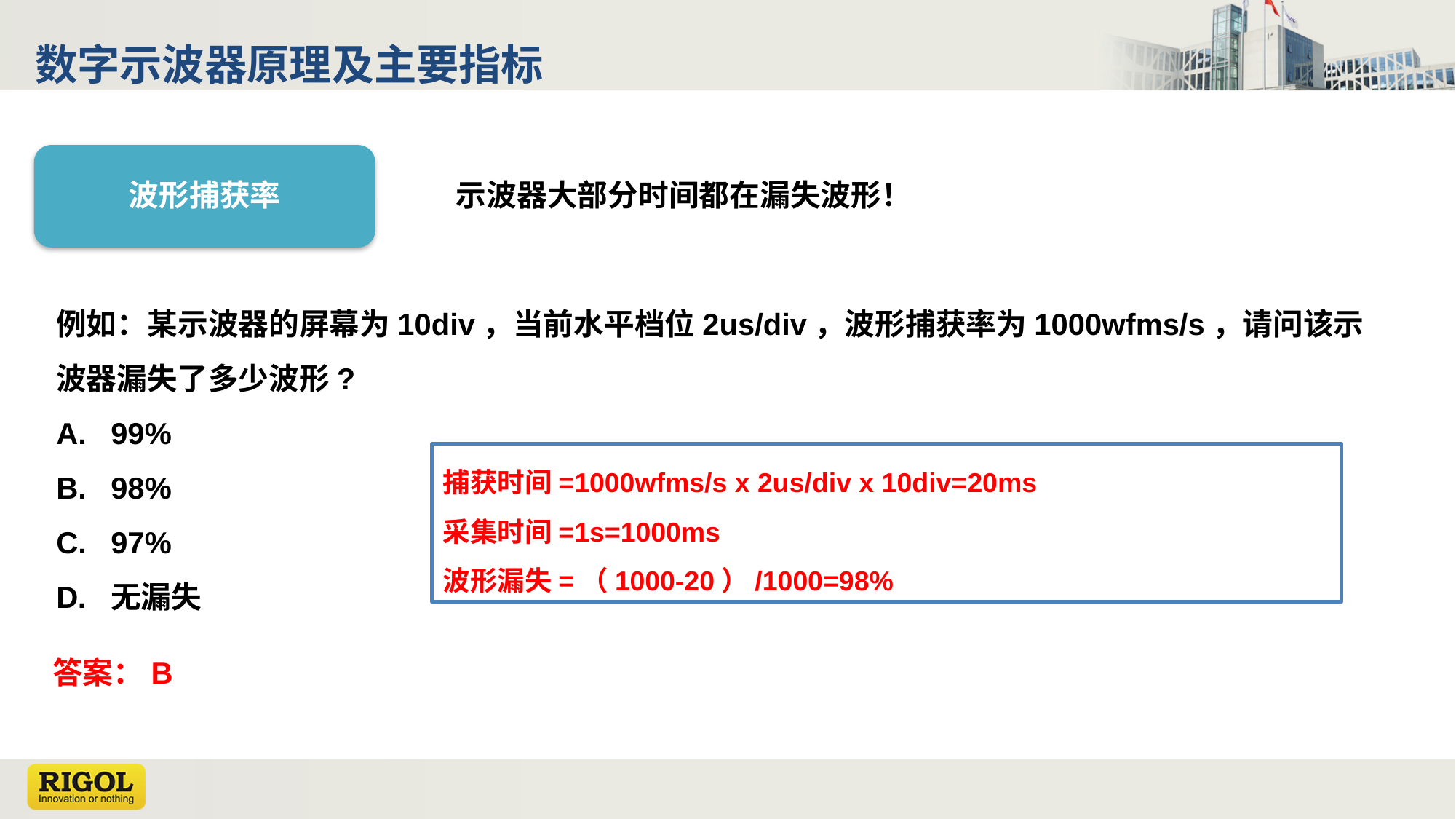

数字示波器原理及主要指标

波形捕获率
示波器大部分时间都在漏失波形！
例如：某示波器的屏幕为10div，当前水平档位2us/div，波形捕获率为1000wfms/s，请问该示波器漏失了多少波形?
99%
98%
97%
无漏失
捕获时间=1000wfms/s x 2us/div x 10div=20ms
采集时间=1s=1000ms
波形漏失=（1000-20）/1000=98%
答案：B